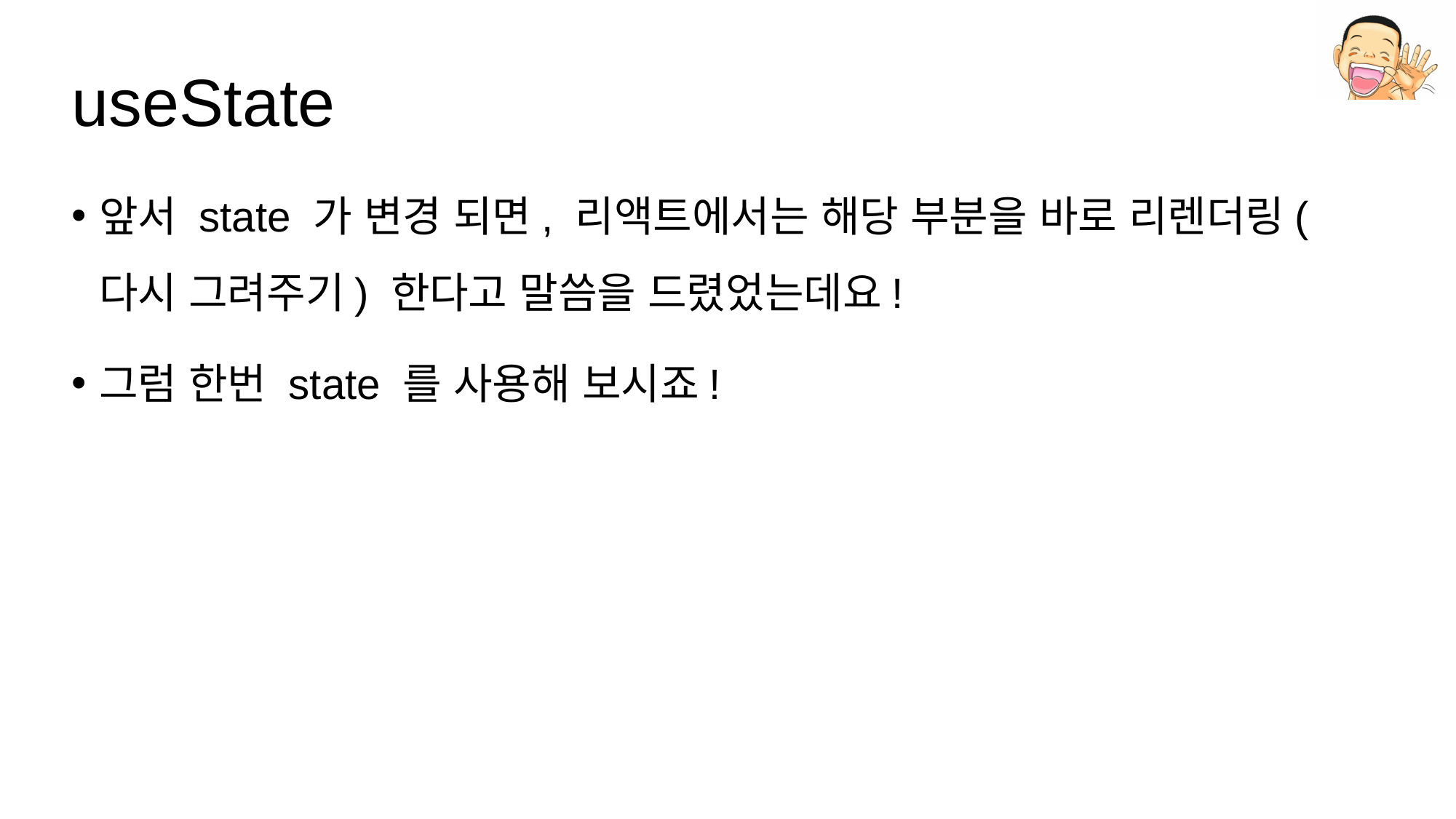

# useState
앞서 state 가 변경 되면, 리액트에서는 해당 부분을 바로 리렌더링(다시 그려주기) 한다고 말씀을 드렸었는데요!
그럼 한번 state 를 사용해 보시죠!